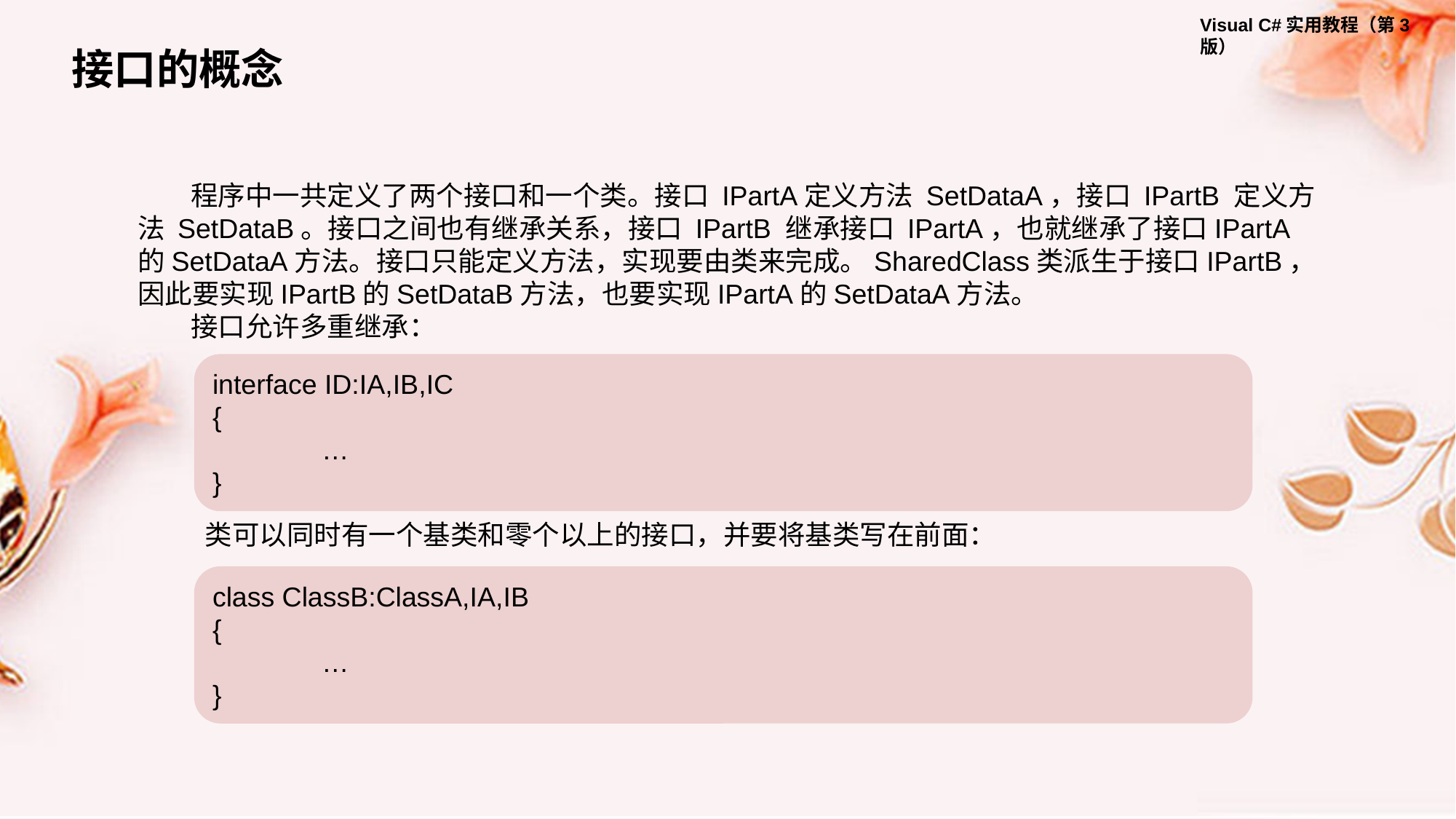

接口的概念
程序中一共定义了两个接口和一个类。接口 IPartA定义方法 SetDataA，接口 IPartB 定义方法 SetDataB。接口之间也有继承关系，接口 IPartB 继承接口 IPartA，也就继承了接口IPartA的SetDataA方法。接口只能定义方法，实现要由类来完成。SharedClass类派生于接口IPartB，因此要实现IPartB的SetDataB方法，也要实现IPartA的SetDataA方法。
接口允许多重继承：
interface ID:IA,IB,IC
{
	…
}
类可以同时有一个基类和零个以上的接口，并要将基类写在前面：
class ClassB:ClassA,IA,IB
{
	…
}